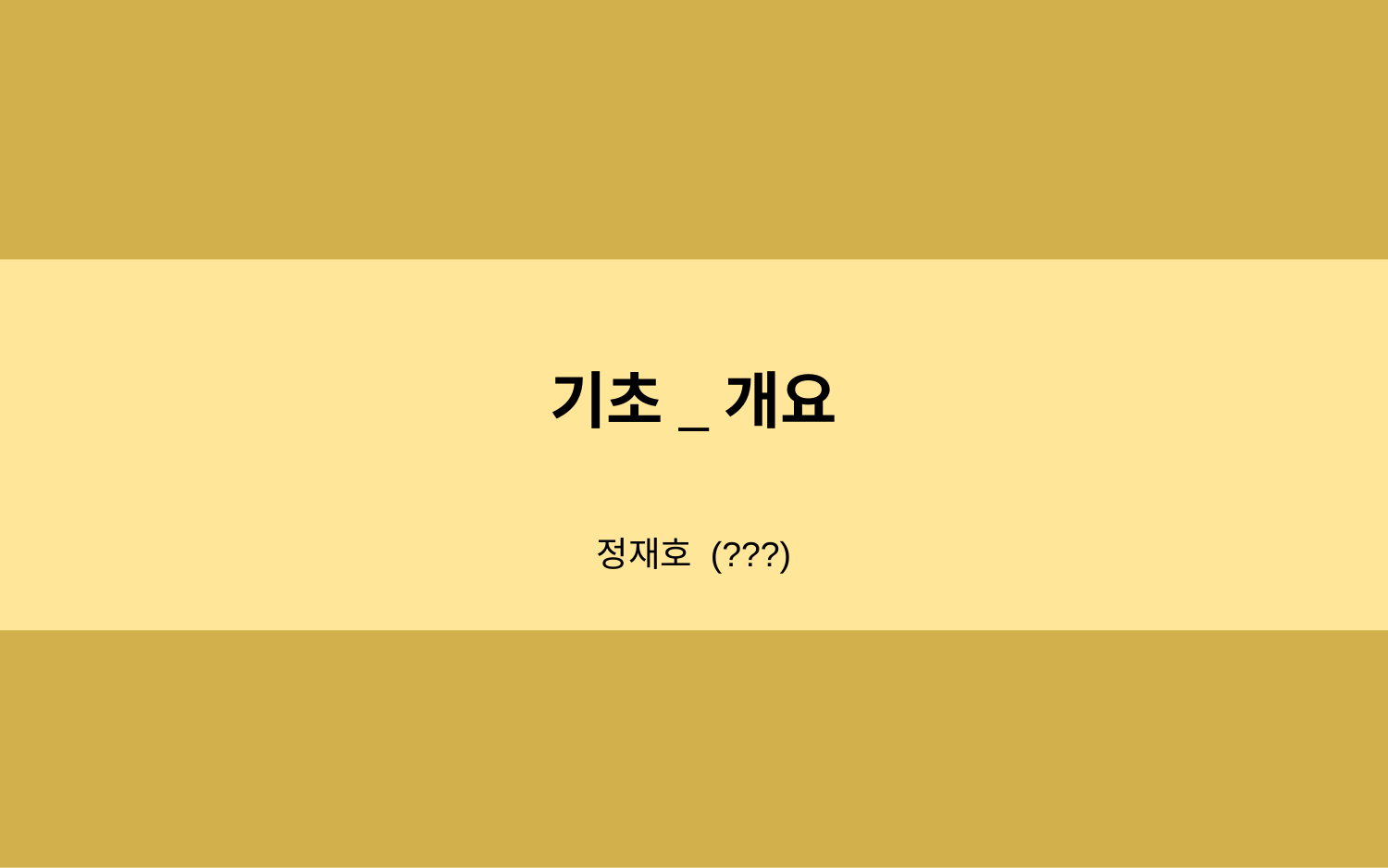

문서를 최대한 갈아엎거나 꾸미지 말고 일단 내용부터 작성 할 것!
# 기초_개요
정재호 (???)